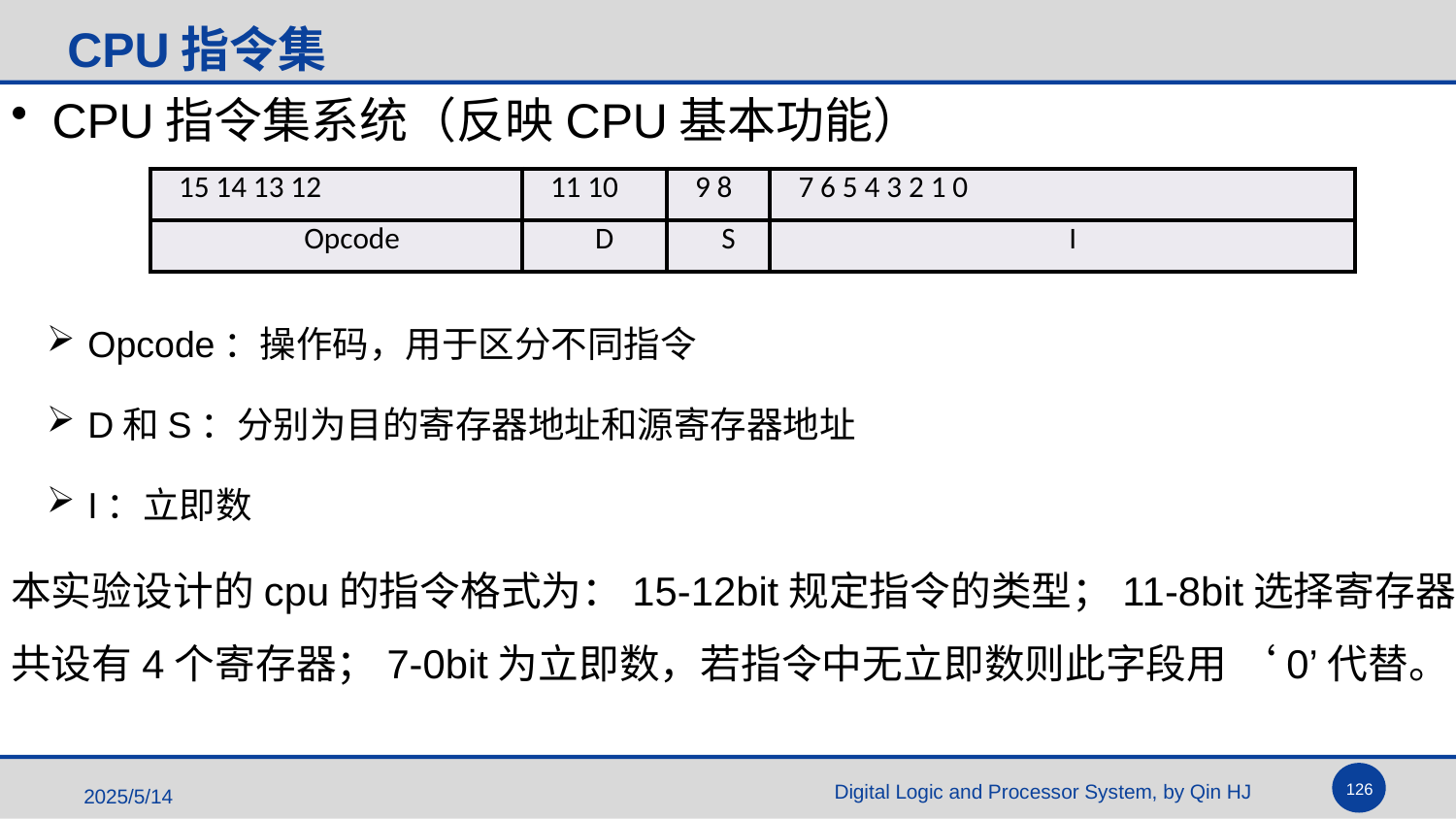

# CPU指令集
CPU指令集系统（反映CPU基本功能）

Opcode：操作码，用于区分不同指令
D和S：分别为目的寄存器地址和源寄存器地址
I：立即数
本实验设计的cpu的指令格式为：15-12bit规定指令的类型；11-8bit选择寄存器，共设有4个寄存器；7-0bit为立即数，若指令中无立即数则此字段用 ‘0’代替。

| 15 14 13 12 | 11 10 | 9 8 | 7 6 5 4 3 2 1 0 |
| --- | --- | --- | --- |
| Opcode | D | S | I |
|  |
| --- |
126
2025/5/14